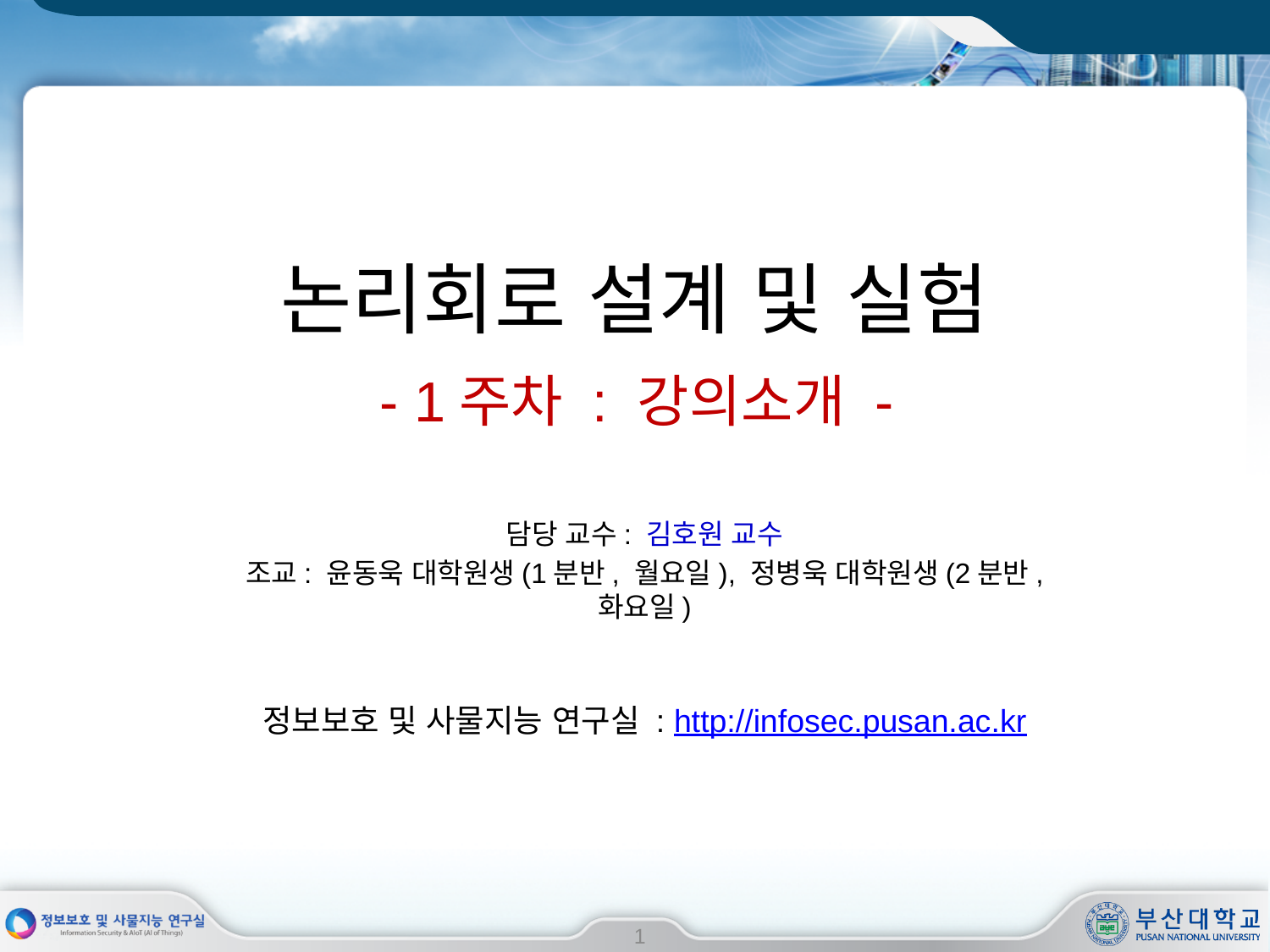

# 논리회로 설계 및 실험
- 1주차 : 강의소개 -
담당 교수: 김호원 교수
조교: 윤동욱 대학원생(1분반, 월요일), 정병욱 대학원생(2분반, 화요일)
정보보호 및 사물지능 연구실 : http://infosec.pusan.ac.kr
1